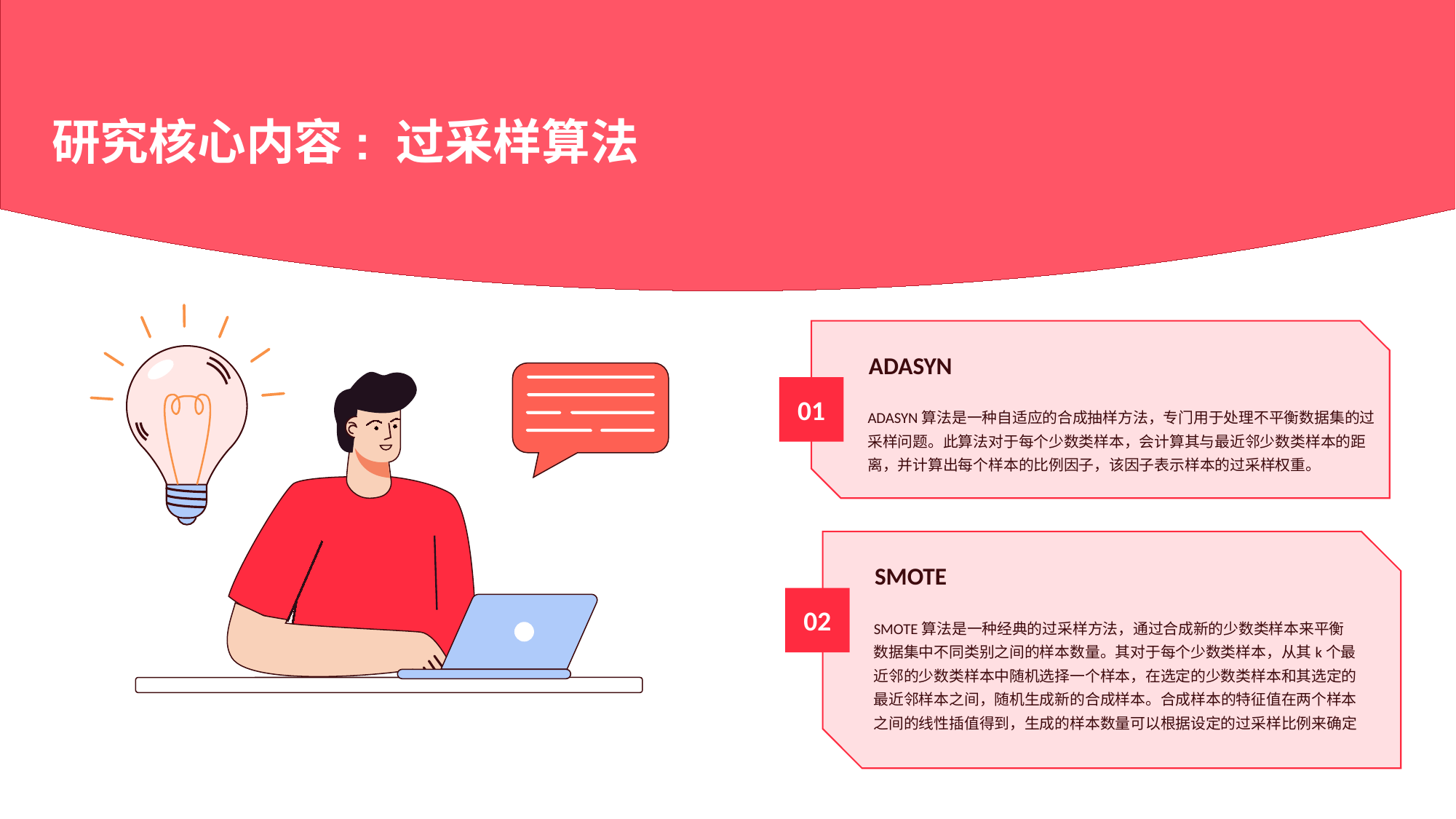

研究核心内容: 过采样算法

ADASYN
01
ADASYN算法是一种自适应的合成抽样方法，专门用于处理不平衡数据集的过采样问题。此算法对于每个少数类样本，会计算其与最近邻少数类样本的距离，并计算出每个样本的比例因子，该因子表示样本的过采样权重。

SMOTE
02
SMOTE算法是一种经典的过采样方法，通过合成新的少数类样本来平衡数据集中不同类别之间的样本数量。其对于每个少数类样本，从其k个最近邻的少数类样本中随机选择一个样本，在选定的少数类样本和其选定的最近邻样本之间，随机生成新的合成样本。合成样本的特征值在两个样本之间的线性插值得到，生成的样本数量可以根据设定的过采样比例来确定